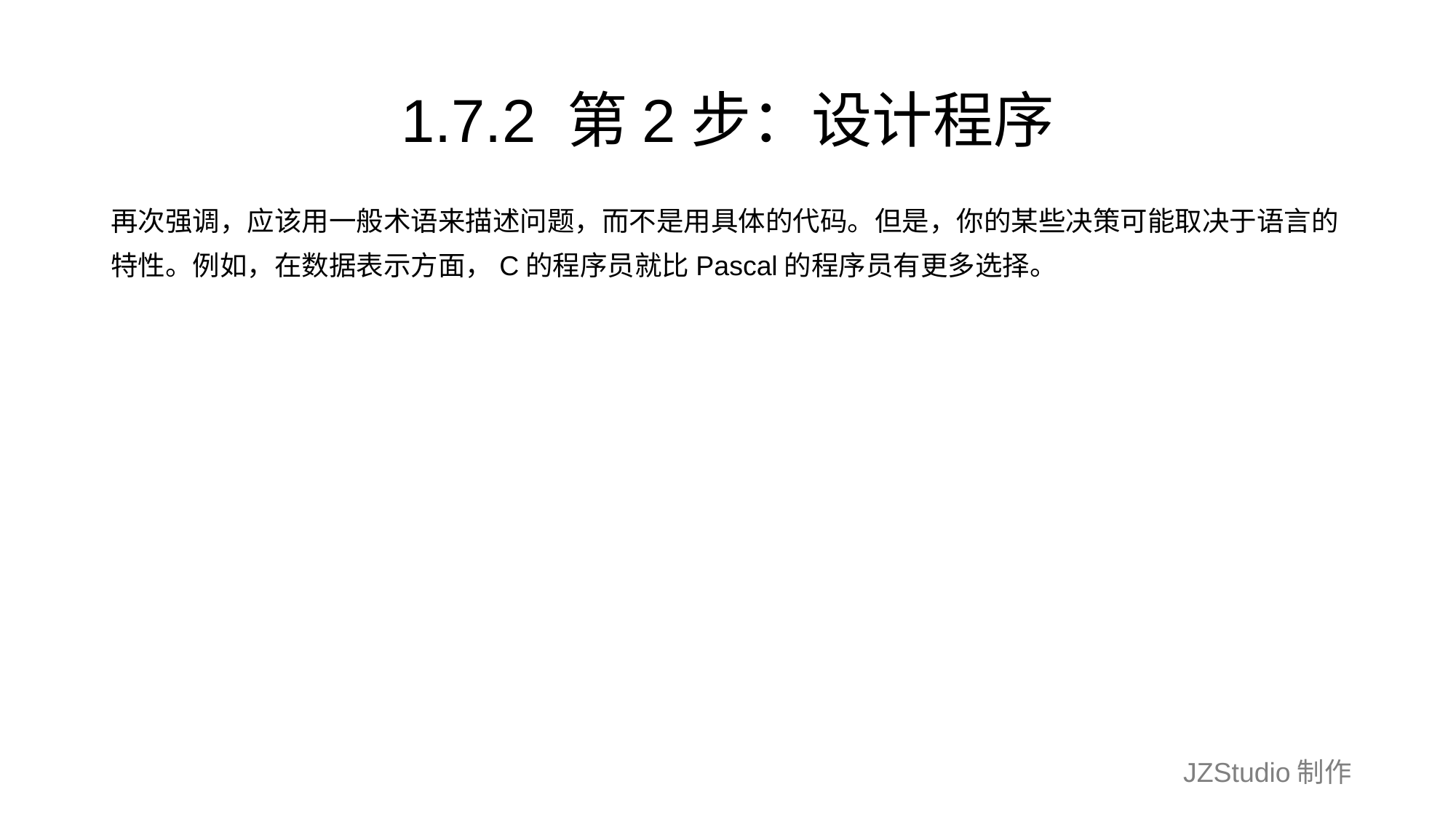

# 1.7.2 第2步：设计程序
再次强调，应该用一般术语来描述问题，而不是用具体的代码。但是，你的某些决策可能取决于语言的
特性。例如，在数据表示方面，C的程序员就比Pascal的程序员有更多选择。